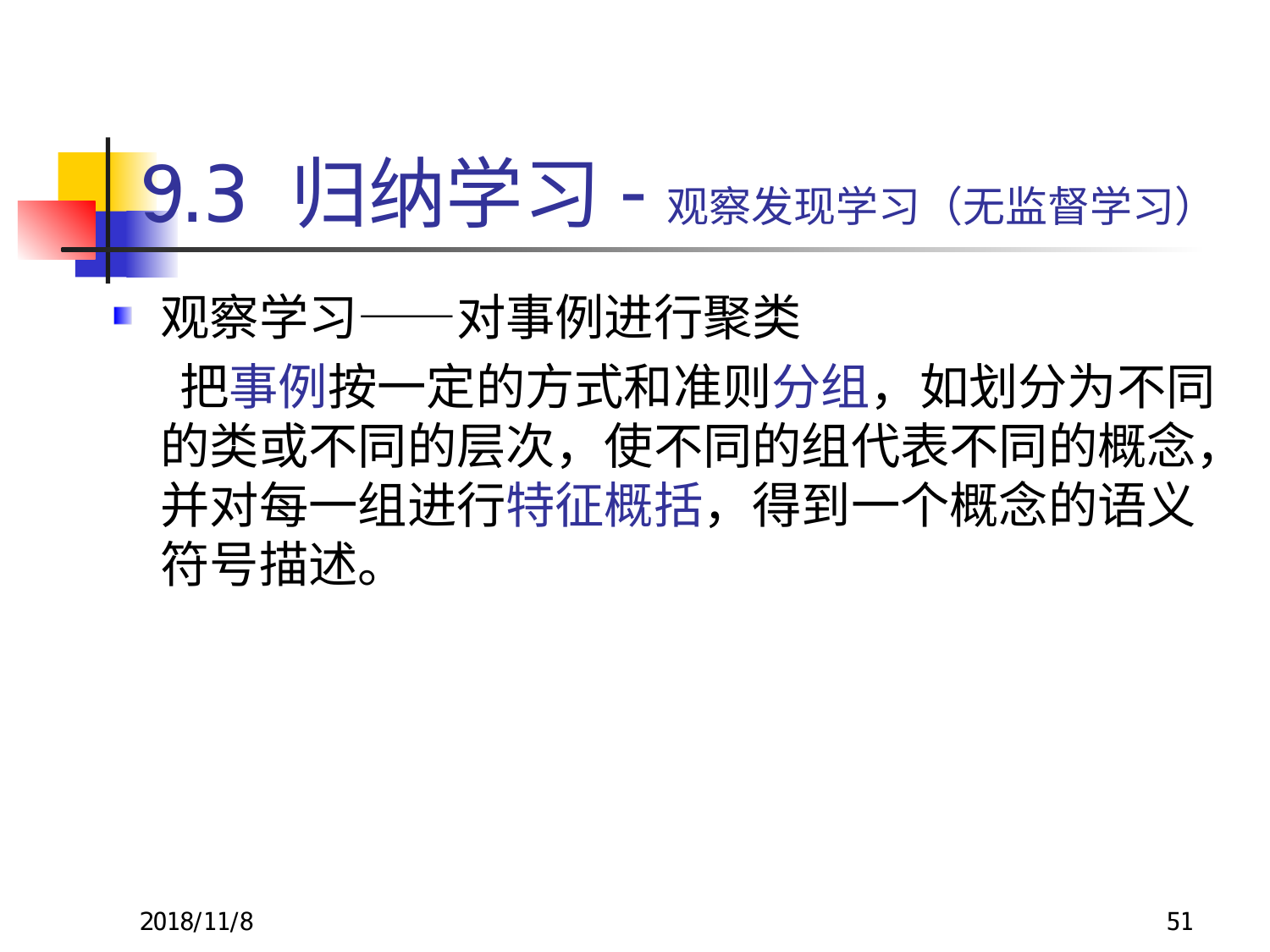

# 9.3 归纳学习-观察发现学习（无监督学习）
观察学习——对事例进行聚类
     把事例按一定的方式和准则分组，如划分为不同的类或不同的层次，使不同的组代表不同的概念，并对每一组进行特征概括，得到一个概念的语义符号描述。
2018/11/8
51